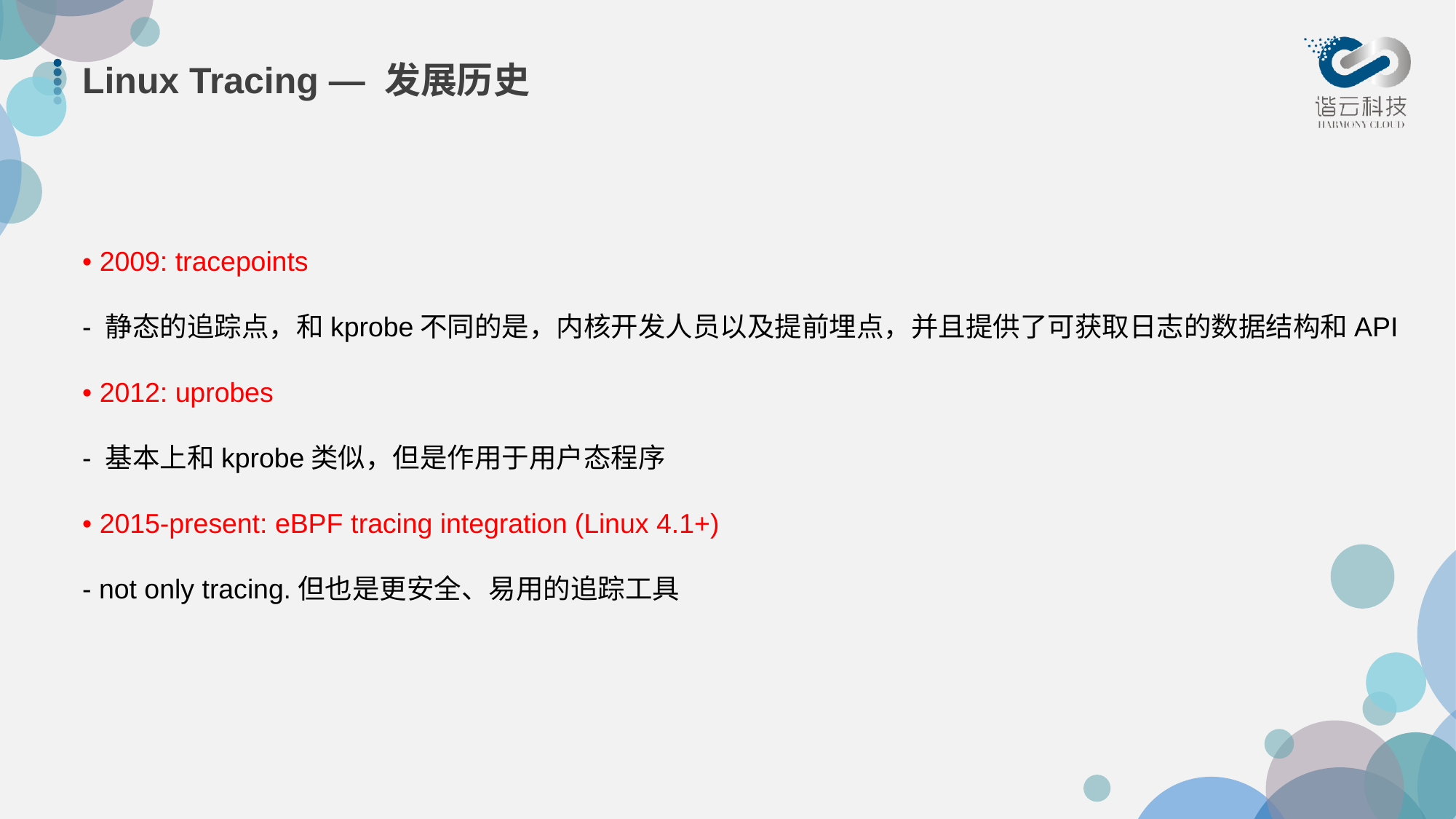

# Linux Tracing — 发展历史
• 2009: tracepoints
- 静态的追踪点，和kprobe不同的是，内核开发人员以及提前埋点，并且提供了可获取日志的数据结构和API
• 2012: uprobes
- 基本上和kprobe类似，但是作用于用户态程序
• 2015-present: eBPF tracing integration (Linux 4.1+)
- not only tracing.但也是更安全、易用的追踪工具